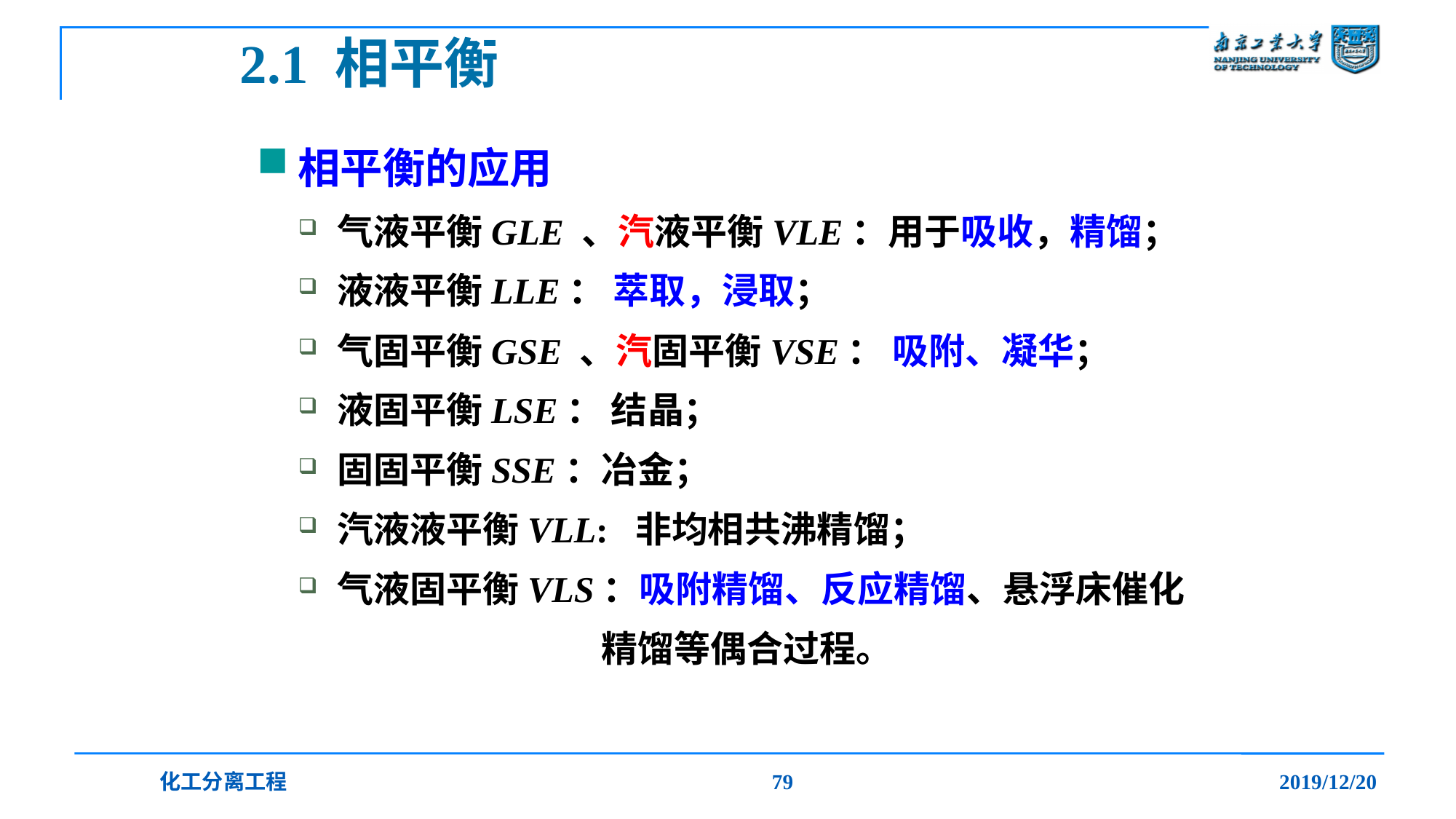

# 2.1 相平衡
相平衡的应用
气液平衡GLE 、汽液平衡VLE：用于吸收，精馏；
液液平衡LLE： 萃取，浸取；
气固平衡GSE 、汽固平衡VSE： 吸附、凝华；
液固平衡LSE： 结晶；
固固平衡SSE：冶金；
汽液液平衡VLL:  非均相共沸精馏；
气液固平衡VLS：吸附精馏、反应精馏、悬浮床催化
                                    精馏等偶合过程。

化工分离工程
79
2019/12/20